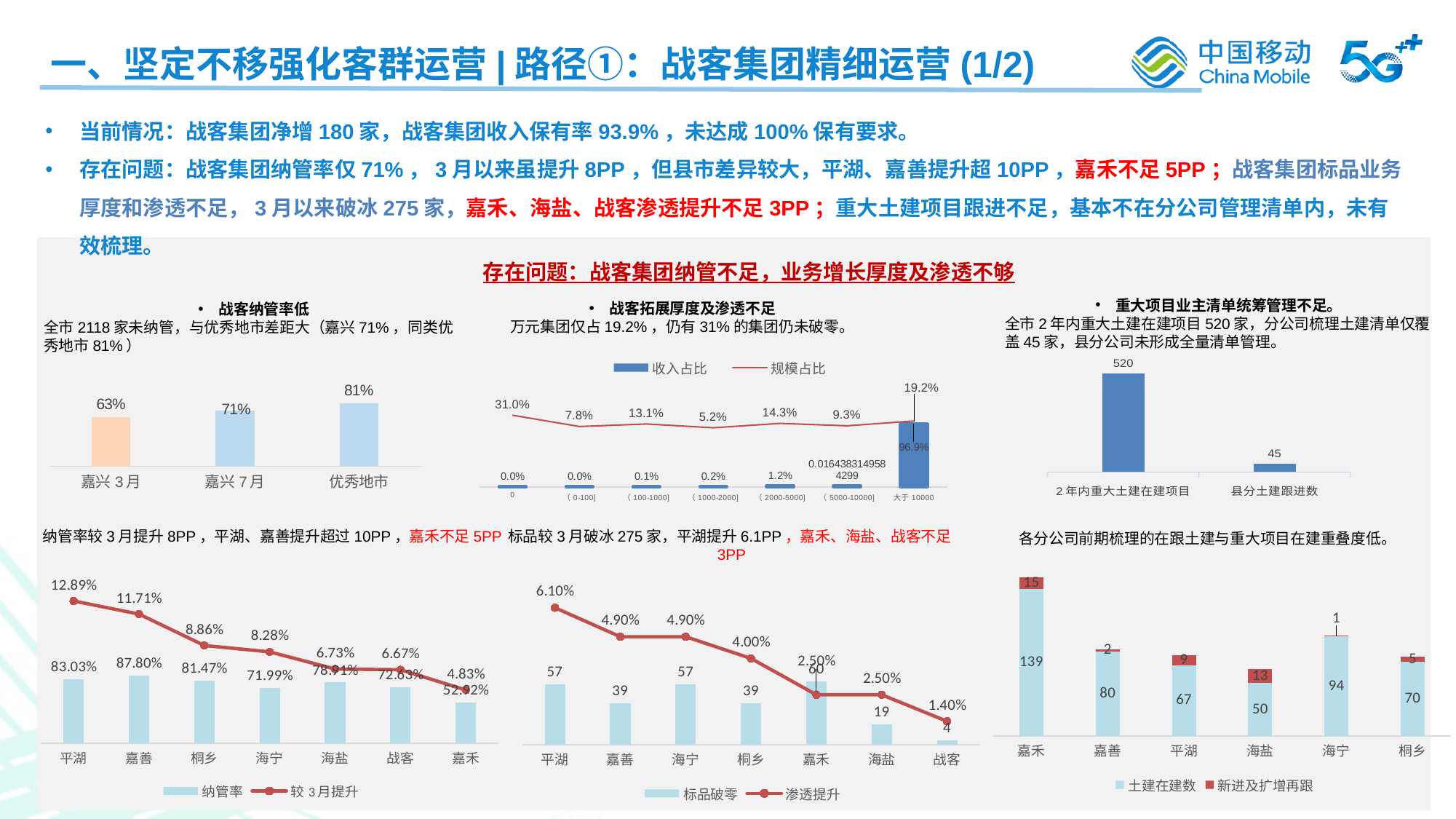

一、坚定不移强化客群运营|路径①：战客集团精细运营(1/2)

当前情况：战客集团净增180家，战客集团收入保有率93.9%，未达成100%保有要求。
存在问题：战客集团纳管率仅71%，3月以来虽提升8PP，但县市差异较大，平湖、嘉善提升超10PP，嘉禾不足5PP；战客集团标品业务厚度和渗透不足，3月以来破冰275家，嘉禾、海盐、战客渗透提升不足3PP；重大土建项目跟进不足，基本不在分公司管理清单内，未有效梳理。

存在问题：战客集团纳管不足，业务增长厚度及渗透不够
重大项目业主清单统筹管理不足。
全市2年内重大土建在建项目520家，分公司梳理土建清单仅覆盖45家，县分公司未形成全量清单管理。
战客拓展厚度及渗透不足
万元集团仅占19.2%，仍有31%的集团仍未破零。
战客纳管率低
全市2118家未纳管，与优秀地市差距大（嘉兴71%，同类优秀地市81%）

### Chart

| Category | 收入占比 | 规模占比 |
|---|---|---|
| 0 | 0.0 | 0.31040533426917 |
| （0-100] | 2.27759471865092e-05 | 0.0782593437445166 |
| （100-1000] | 0.00139393833821758 | 0.130549219161256 |
| （1000-2000] | 0.0019542072927329 | 0.0522898754167398 |
| （2000-5000] | 0.0124979381816661 | 0.142832075802772 |
| （5000-10000] | 0.0164383149584299 | 0.093349710475522 |
| 大于10000 | 0.969167071303905 | 0.19213897174943 |

### Chart

| Category | 系列 1 |
|---|---|
| 嘉兴3月 | 0.63 |
| 嘉兴7月 | 0.71 |
| 优秀地市 | 0.81 |

### Chart

| Category | 系列 1 |
|---|---|
| 2年内重大土建在建项目 | 520.0 |
| 县分土建跟进数 | 45.0 |
纳管率较3月提升8PP，平湖、嘉善提升超过10PP，嘉禾不足5PP
标品较3月破冰275家，平湖提升6.1PP，嘉禾、海盐、战客不足3PP
各分公司前期梳理的在跟土建与重大项目在建重叠度低。

### Chart

| Category | 土建在建数 | 新进及扩增再跟 |
|---|---|---|
| 嘉禾 | 139.0 | 15.0 |
| 嘉善 | 80.0 | 2.0 |
| 平湖 | 67.0 | 9.0 |
| 海盐 | 50.0 | 13.0 |
| 海宁 | 94.0 | 1.0 |
| 桐乡 | 70.0 | 5.0 |

### Chart

| Category | 纳管率 | 较3月提升 |
|---|---|---|
| 平湖 | 0.8303 | 0.128893662728249 |
| 嘉善 | 0.878 | 0.11706102117061 |
| 桐乡 | 0.8147 | 0.0885947046843177 |
| 海宁 | 0.7199 | 0.0828351836037575 |
| 海盐 | 0.7891 | 0.0672703751617076 |
| 战客 | 0.7263 | 0.0666666666666667 |
| 嘉禾 | 0.5292 | 0.0483050847457627 |

### Chart

| Category | 标品破零 | 渗透提升 |
|---|---|---|
| 平湖 | 57.0 | 0.061 |
| 嘉善 | 39.0 | 0.049 |
| 海宁 | 57.0 | 0.049 |
| 桐乡 | 39.0 | 0.04 |
| 嘉禾 | 60.0 | 0.025 |
| 海盐 | 19.0 | 0.025 |
| 战客 | 4.0 | 0.014 |